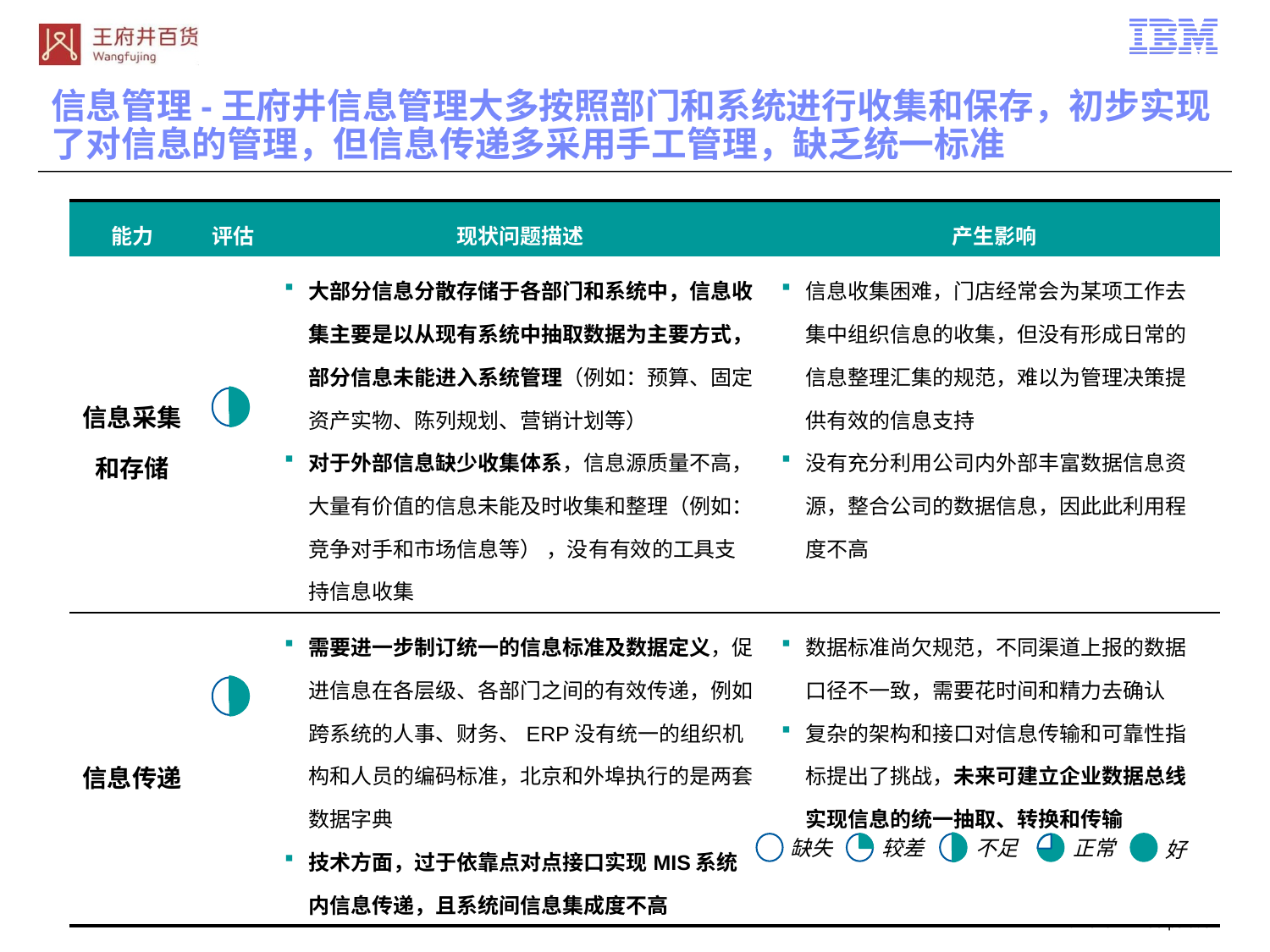

信息管理-王府井信息管理大多按照部门和系统进行收集和保存，初步实现了对信息的管理，但信息传递多采用手工管理，缺乏统一标准
| 能力 | 评估 | 现状问题描述 | 产生影响 |
| --- | --- | --- | --- |
| 信息采集和存储 |  | 大部分信息分散存储于各部门和系统中，信息收集主要是以从现有系统中抽取数据为主要方式，部分信息未能进入系统管理（例如：预算、固定资产实物、陈列规划、营销计划等） 对于外部信息缺少收集体系，信息源质量不高，大量有价值的信息未能及时收集和整理（例如：竞争对手和市场信息等） ，没有有效的工具支持信息收集 | 信息收集困难，门店经常会为某项工作去集中组织信息的收集，但没有形成日常的信息整理汇集的规范，难以为管理决策提供有效的信息支持 没有充分利用公司内外部丰富数据信息资源，整合公司的数据信息，因此此利用程度不高 |
| 信息传递 |  | 需要进一步制订统一的信息标准及数据定义，促进信息在各层级、各部门之间的有效传递，例如跨系统的人事、财务、ERP没有统一的组织机构和人员的编码标准，北京和外埠执行的是两套数据字典 技术方面，过于依靠点对点接口实现MIS系统内信息传递，且系统间信息集成度不高 | 数据标准尚欠规范，不同渠道上报的数据口径不一致，需要花时间和精力去确认 复杂的架构和接口对信息传输和可靠性指标提出了挑战，未来可建立企业数据总线实现信息的统一抽取、转换和传输 |

缺失
较差
不足
正常
好